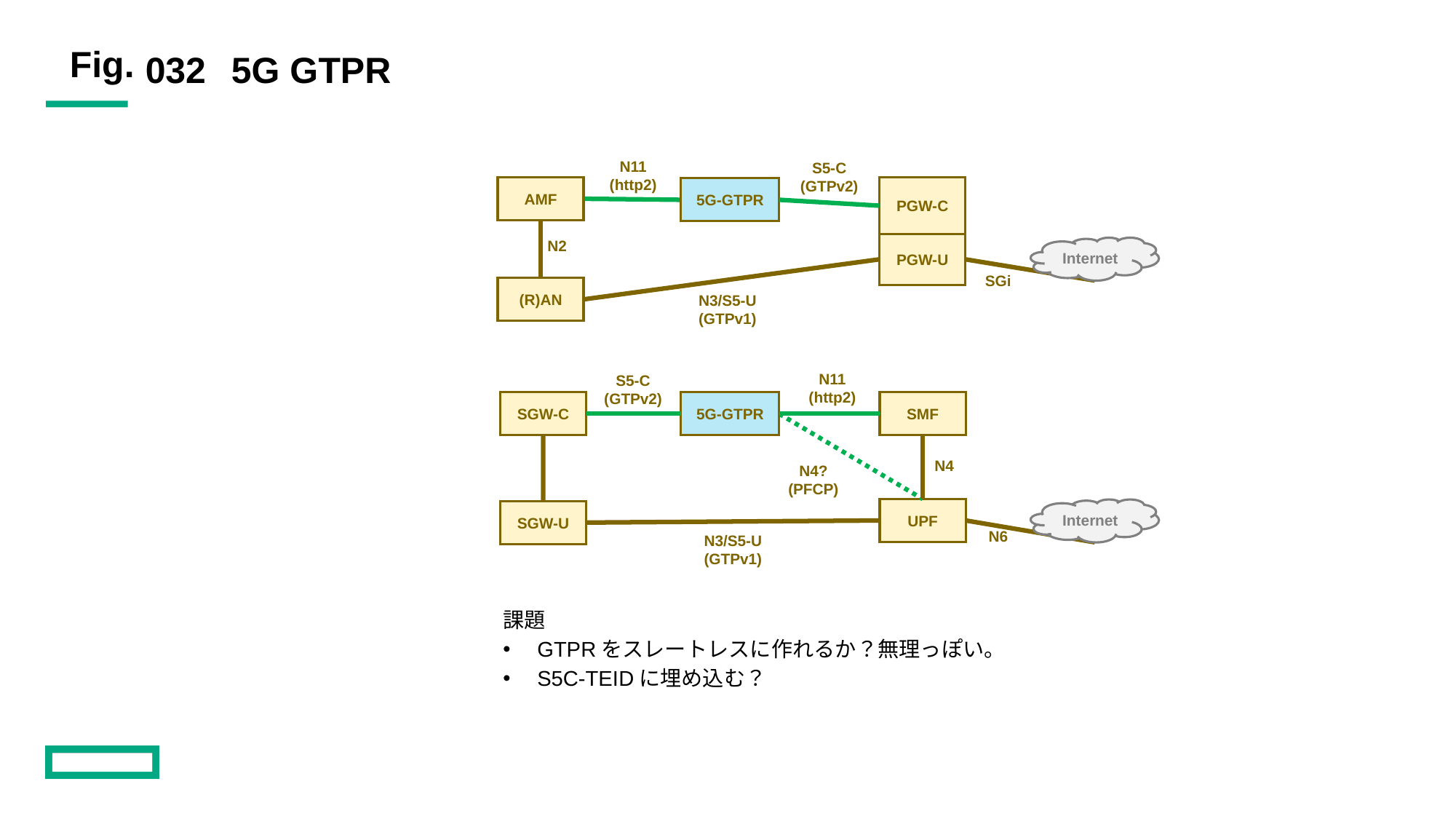

032
# 5G GTPR
N11
(http2)
S5-C
(GTPv2)
AMF
PGW-C
5G-GTPR
N2
PGW-U
Internet
SGi
(R)AN
N3/S5-U
(GTPv1)
N11
(http2)
S5-C
(GTPv2)
SGW-C
5G-GTPR
SMF
N4
N4?
(PFCP)
UPF
Internet
SGW-U
N6
N3/S5-U
(GTPv1)
課題
GTPRをスレートレスに作れるか？無理っぽい。
S5C-TEIDに埋め込む？